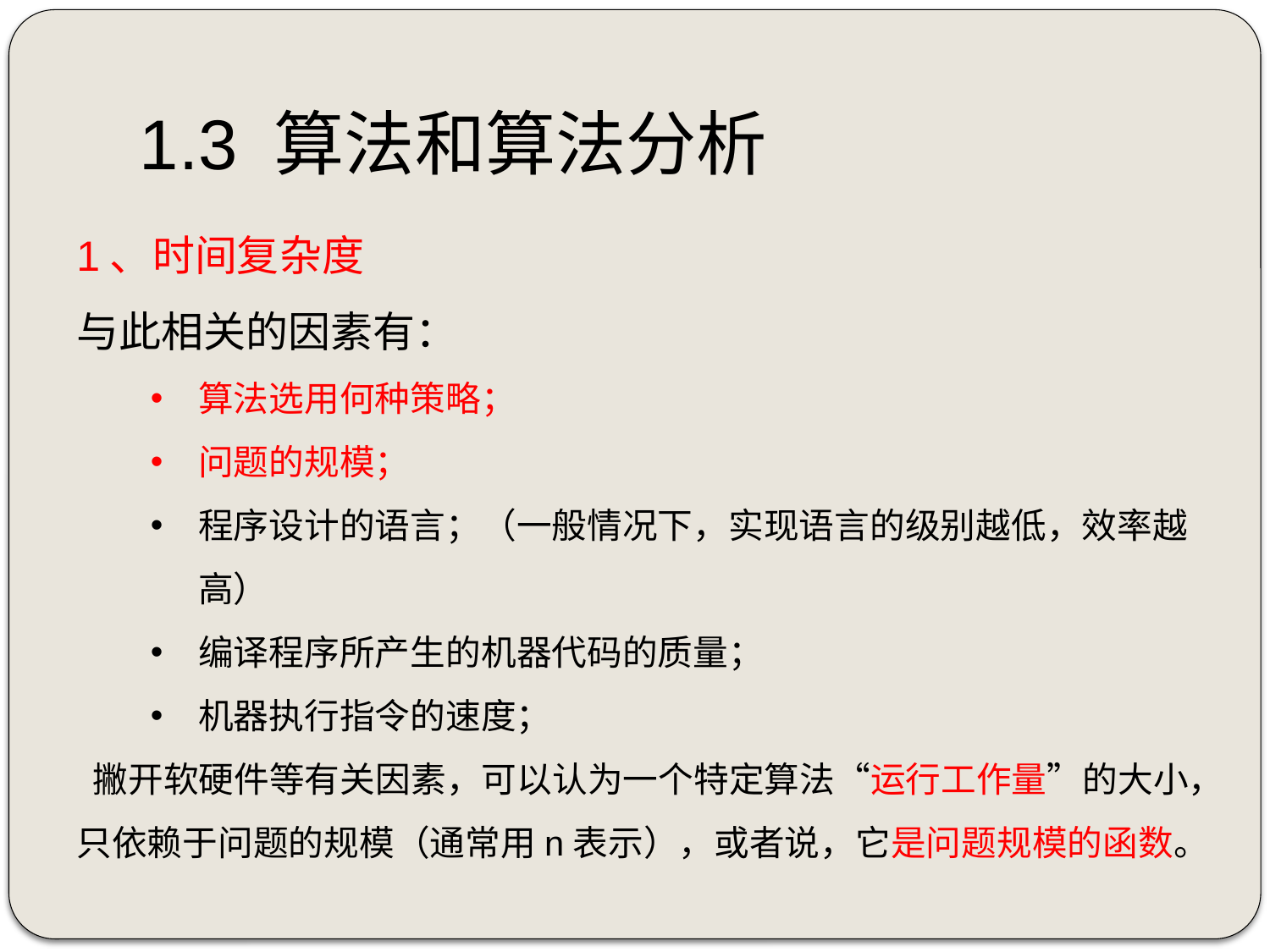

# 1.3 算法和算法分析
1、时间复杂度
与此相关的因素有：
算法选用何种策略；
问题的规模；
程序设计的语言；（一般情况下，实现语言的级别越低，效率越高）
编译程序所产生的机器代码的质量；
机器执行指令的速度；
 撇开软硬件等有关因素，可以认为一个特定算法“运行工作量”的大小，只依赖于问题的规模（通常用n表示），或者说，它是问题规模的函数。